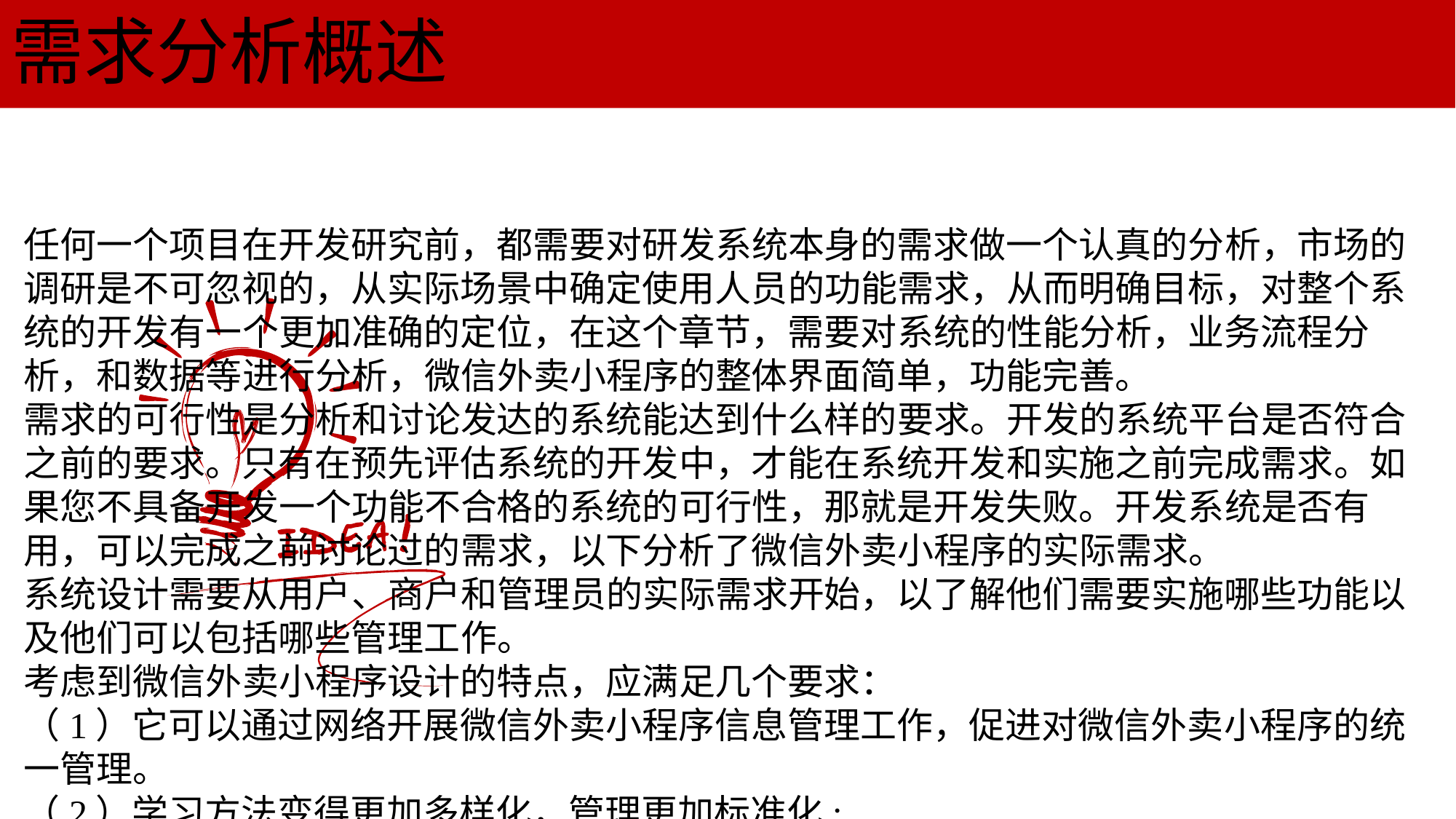

需求分析概述
任何一个项目在开发研究前，都需要对研发系统本身的需求做一个认真的分析，市场的调研是不可忽视的，从实际场景中确定使用人员的功能需求，从而明确目标，对整个系统的开发有一个更加准确的定位，在这个章节，需要对系统的性能分析，业务流程分析，和数据等进行分析，微信外卖小程序的整体界面简单，功能完善。需求的可行性是分析和讨论发达的系统能达到什么样的要求。开发的系统平台是否符合之前的要求。只有在预先评估系统的开发中，才能在系统开发和实施之前完成需求。如果您不具备开发一个功能不合格的系统的可行性，那就是开发失败。开发系统是否有用，可以完成之前讨论过的需求，以下分析了微信外卖小程序的实际需求。系统设计需要从用户、商户和管理员的实际需求开始，以了解他们需要实施哪些功能以及他们可以包括哪些管理工作。考虑到微信外卖小程序设计的特点，应满足几个要求：（1）它可以通过网络开展微信外卖小程序信息管理工作，促进对微信外卖小程序的统一管理。（2）学习方法变得更加多样化，管理更加标准化;（3）它提供了一个免费的渠道，以确保数据的实时有效沟通。